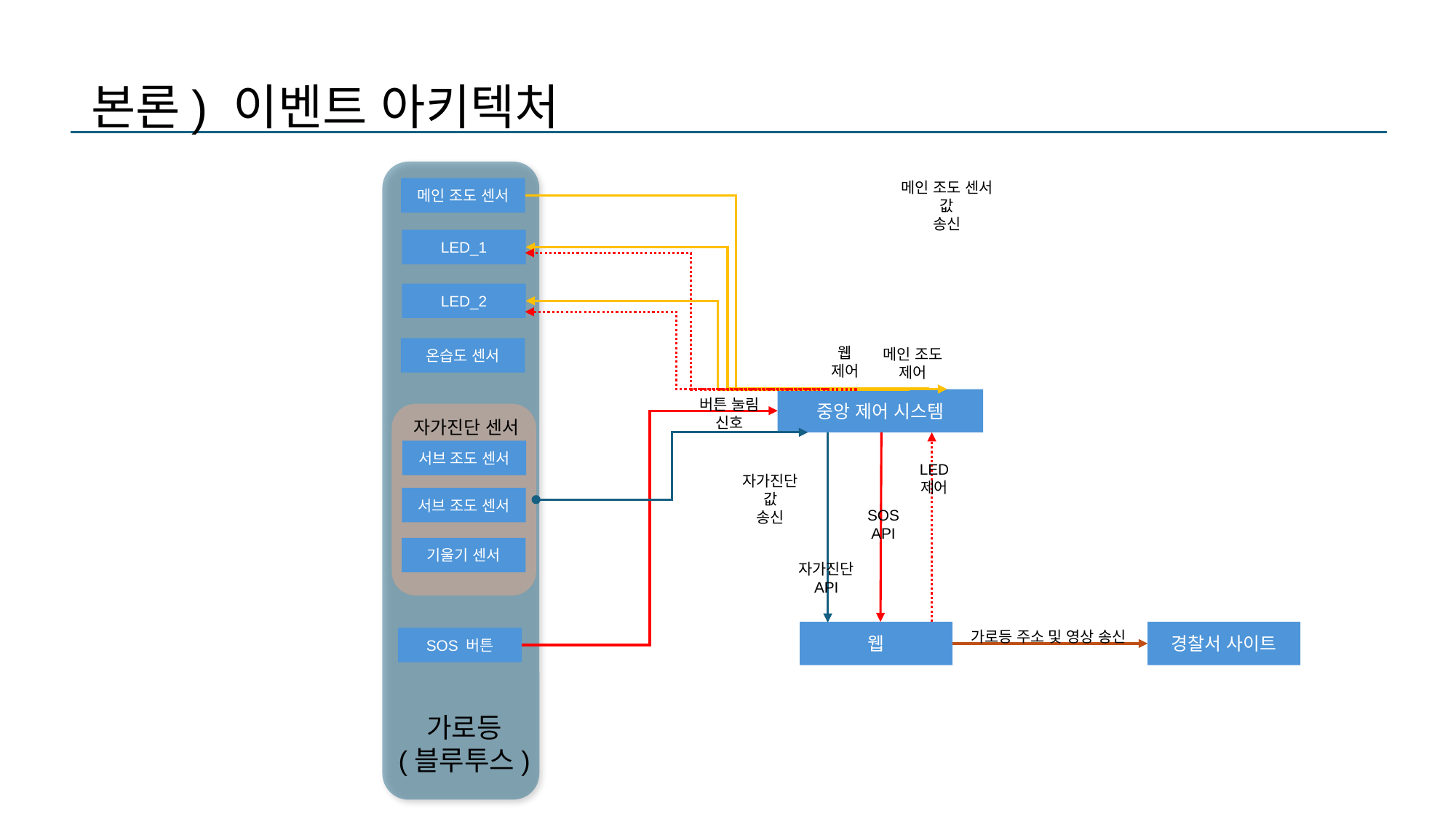

본론) 이벤트 아키텍처

메인 조도 센서
값
송신
메인 조도 센서
LED_1
LED_2
웹
제어
온습도 센서
메인 조도
제어
중앙 제어 시스템
버튼 눌림
신호

자가진단 센서
서브 조도 센서
LED
제어
자가진단
값
송신
서브 조도 센서
SOS
API
기울기 센서
자가진단
API
웹
가로등 주소 및 영상 송신
경찰서 사이트
SOS 버튼
가로등
(블루투스)